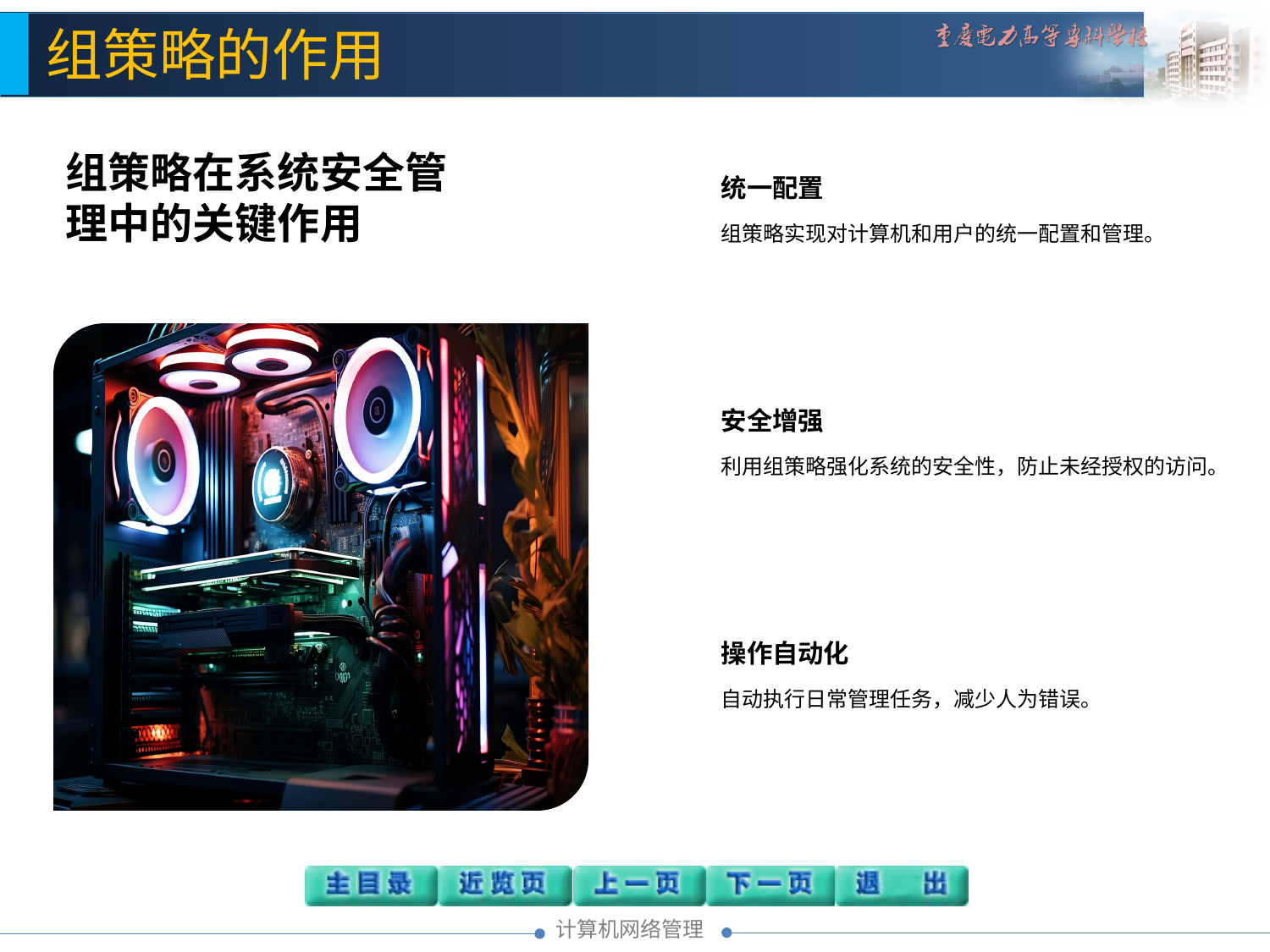

组策略的作用
组策略在系统安全管理中的关键作用
统一配置
组策略实现对计算机和用户的统一配置和管理。
安全增强
利用组策略强化系统的安全性，防止未经授权的访问。
操作自动化
自动执行日常管理任务，减少人为错误。